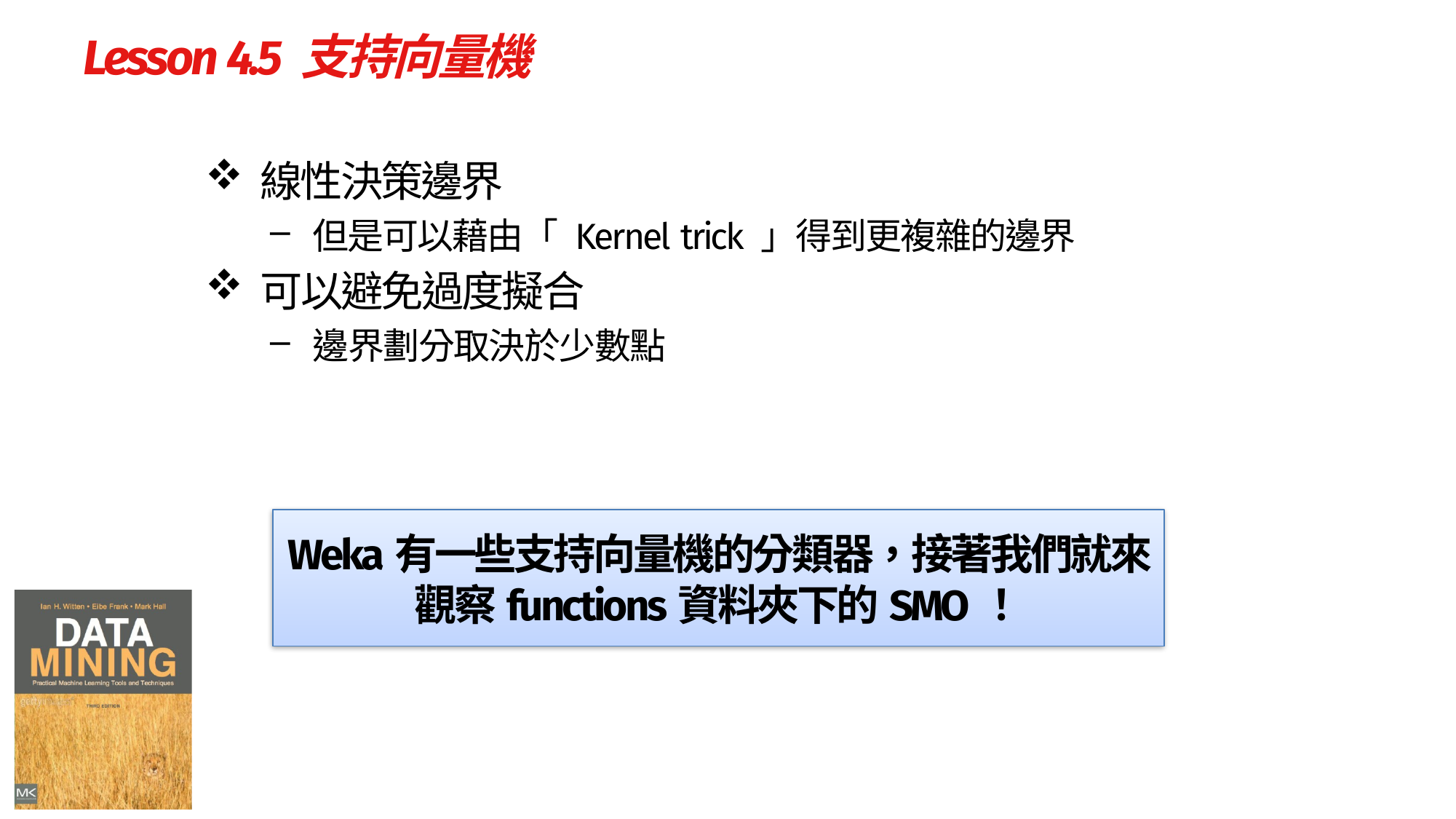

# Lesson 4.5 支持向量機
線性決策邊界
但是可以藉由「 Kernel trick 」得到更複雜的邊界
可以避免過度擬合
邊界劃分取決於少數點
Weka有一些支持向量機的分類器，接著我們就來觀察functions資料夾下的SMO！